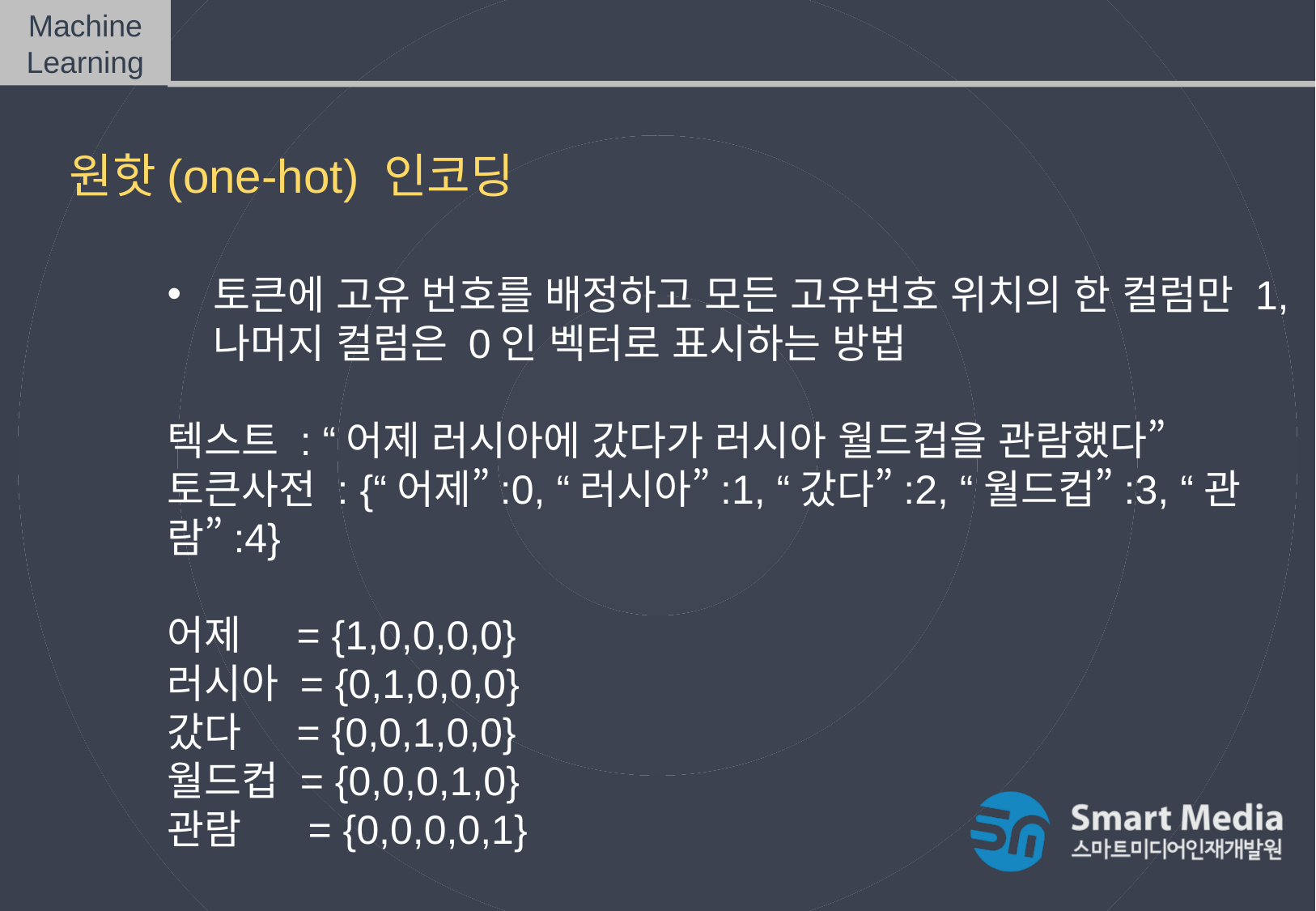

Machine Learning
텍스트마이닝(Text mining)

원핫(one-hot) 인코딩
토큰에 고유 번호를 배정하고 모든 고유번호 위치의 한 컬럼만 1, 나머지 컬럼은 0인 벡터로 표시하는 방법

텍스트 : “어제 러시아에 갔다가 러시아 월드컵을 관람했다”
토큰사전 : {“어제”:0, “러시아”:1, “갔다”:2, “월드컵”:3, “관람”:4}

어제    = {1,0,0,0,0}
러시아 = {0,1,0,0,0}
갔다    = {0,0,1,0,0}
월드컵 = {0,0,0,1,0}
관람     = {0,0,0,0,1}